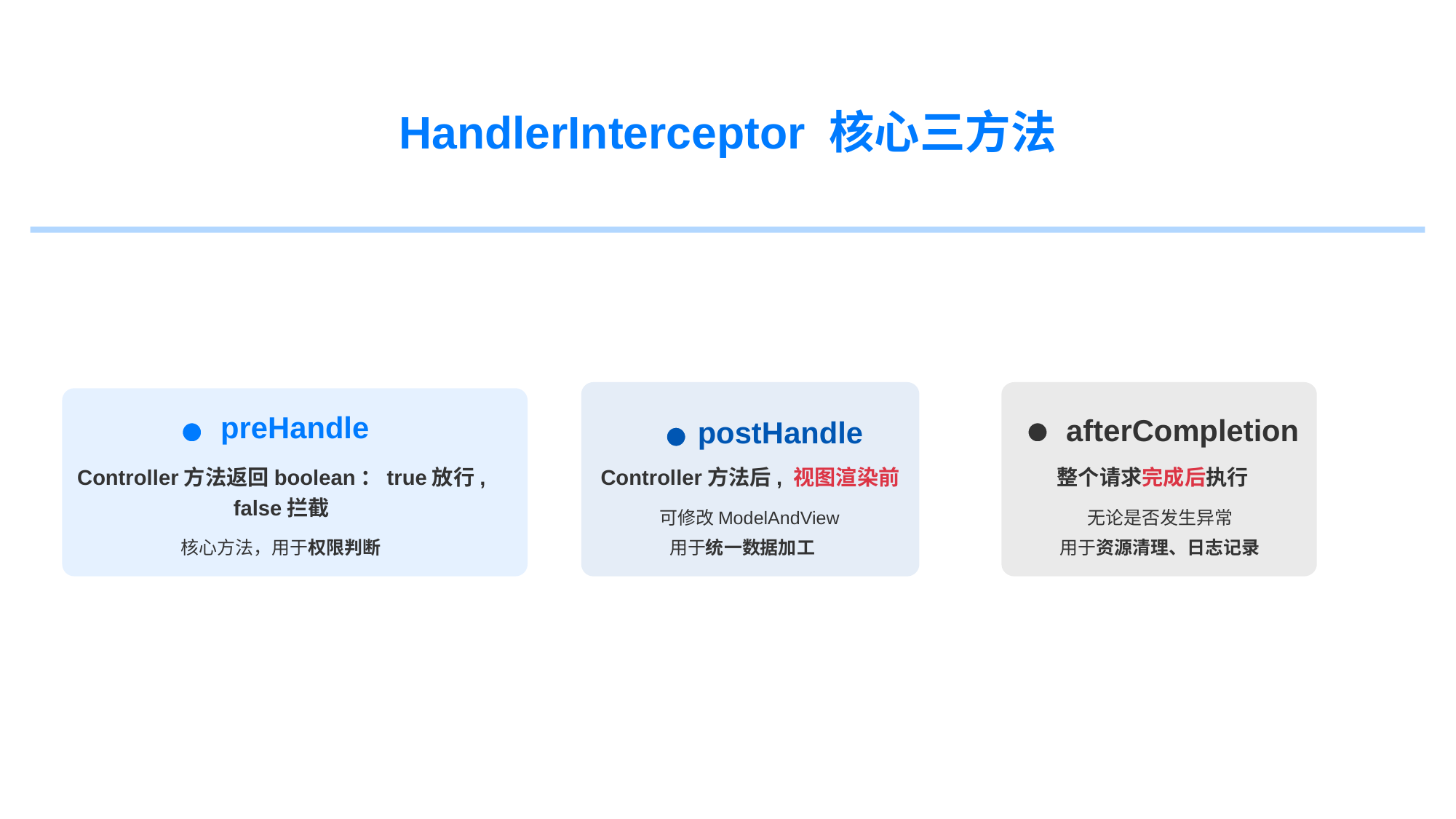

HandlerInterceptor 核心三方法

preHandle
afterCompletion
postHandle

Controller方法返回boolean：true放行, false拦截
Controller方法后, 视图渲染前
整个请求完成后执行
可修改ModelAndView
无论是否发生异常
核心方法，用于权限判断
用于统一数据加工
用于资源清理、日志记录